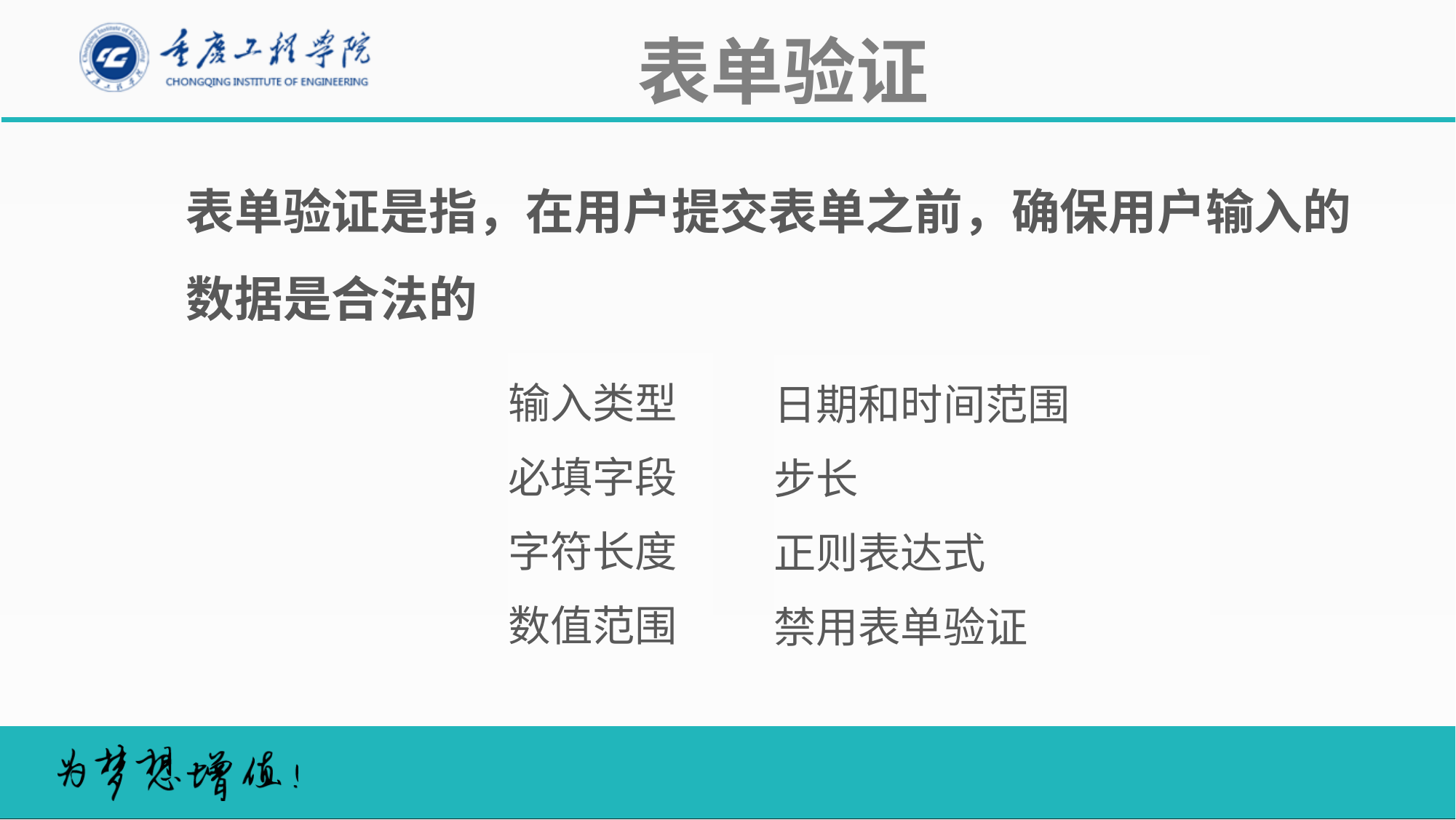

表单验证
表单验证是指，在用户提交表单之前，确保用户输入的
数据是合法的
输入类型
必填字段
字符长度
数值范围
日期和时间范围
步长
正则表达式
禁用表单验证